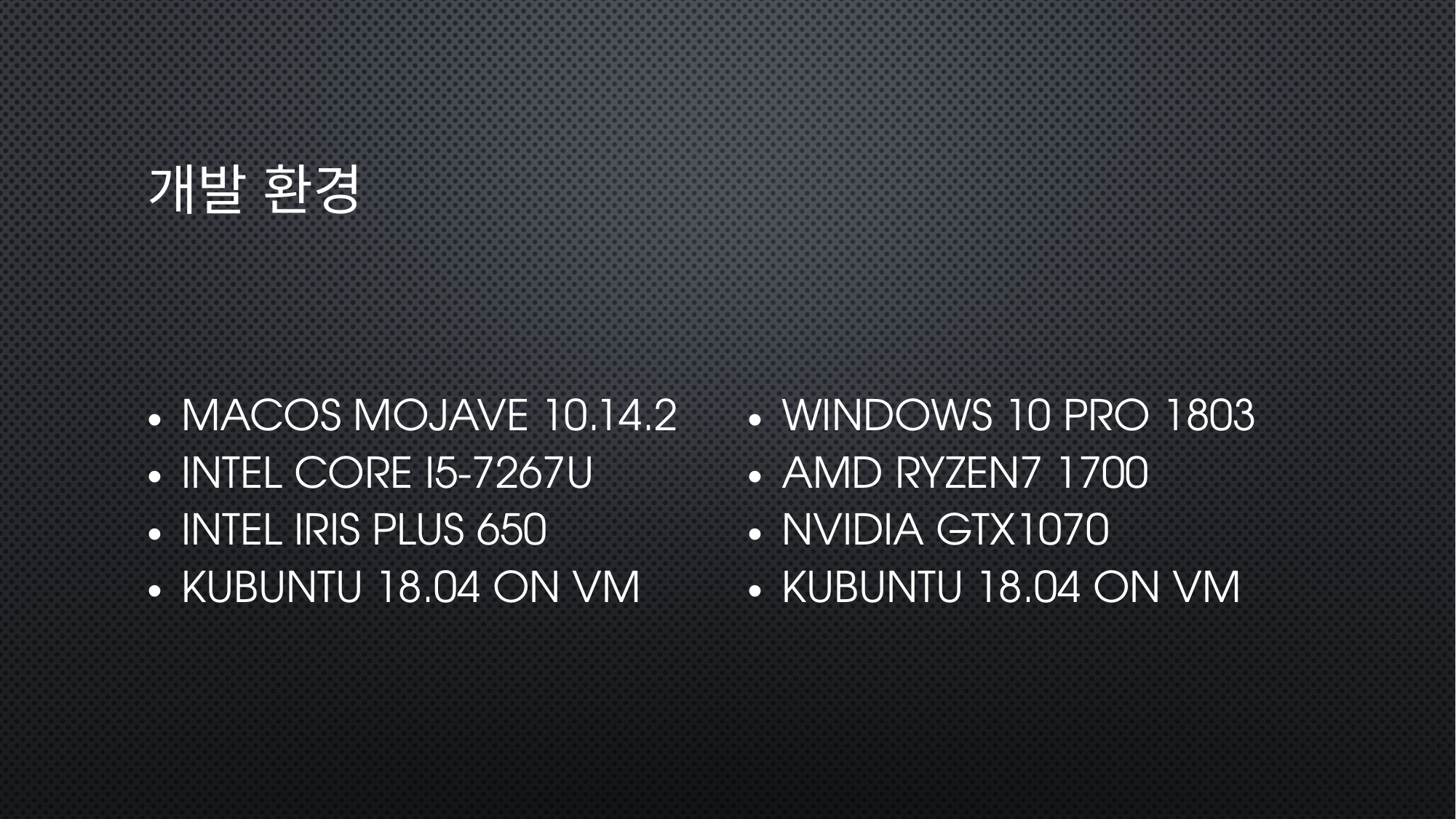

# 개발 환경
MacOS Mojave 10.14.2
Intel Core i5-7267U
Intel Iris Plus 650
Kubuntu 18.04 on VM
Windows 10 Pro 1803
AMD Ryzen7 1700
nVidia GTX1070
Kubuntu 18.04 on VM